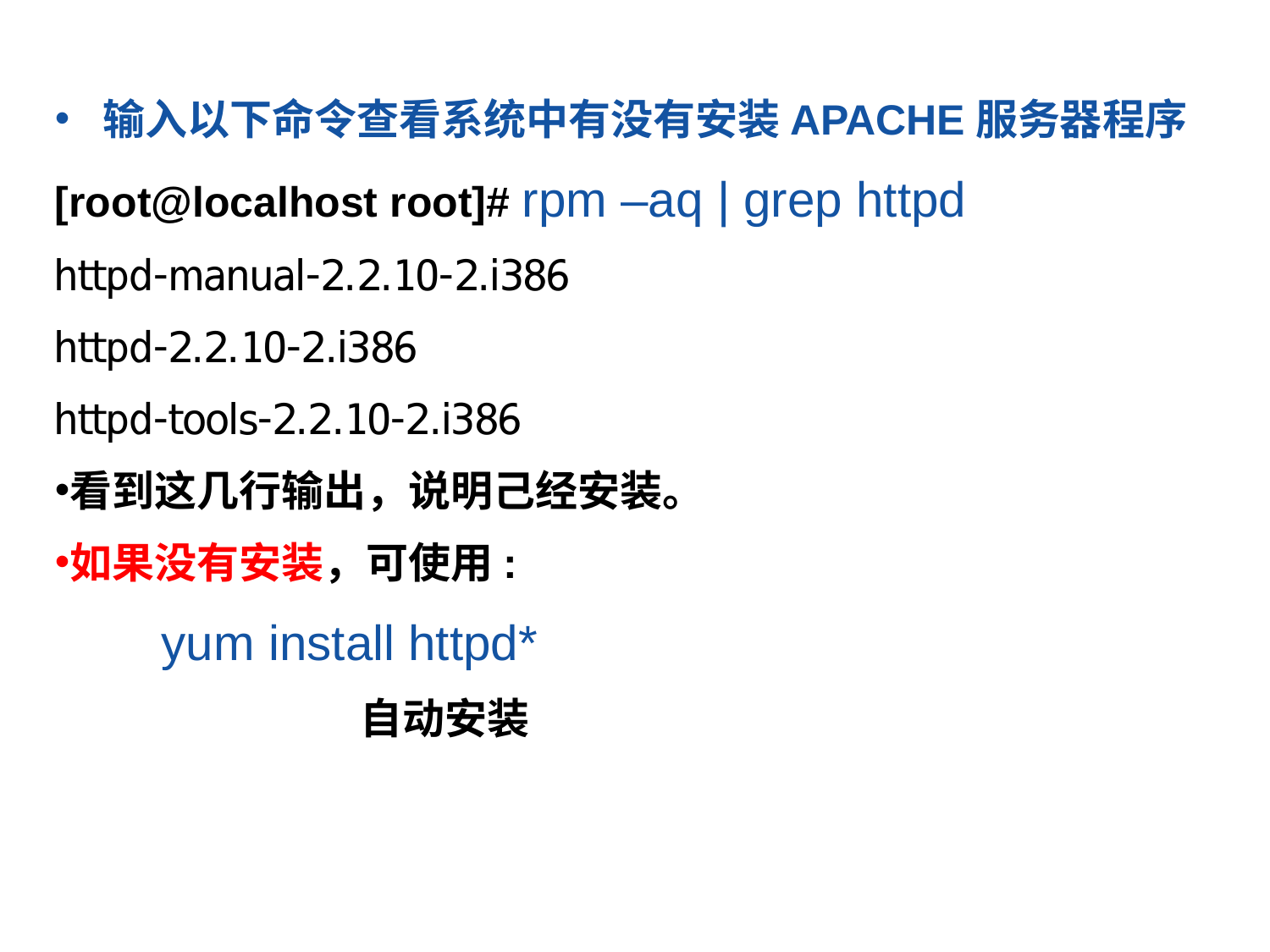

输入以下命令查看系统中有没有安装APACHE服务器程序
[root@localhost root]# rpm –aq | grep httpd
httpd-manual-2.2.10-2.i386
httpd-2.2.10-2.i386
httpd-tools-2.2.10-2.i386
看到这几行输出，说明己经安装。
如果没有安装，可使用:
         yum install httpd*
                               自动安装